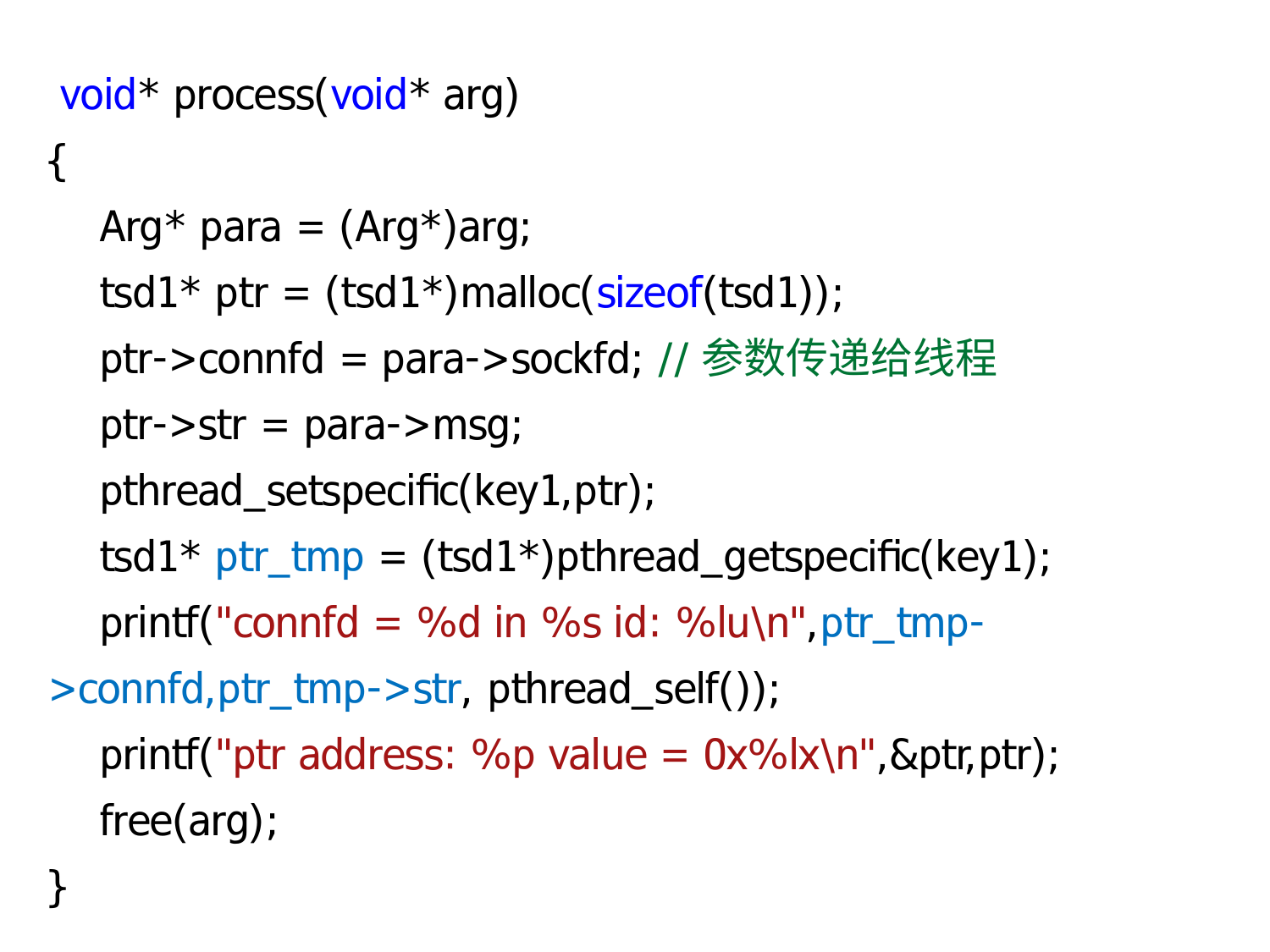

void* process(void* arg)
{
    Arg* para = (Arg*)arg;
    tsd1* ptr = (tsd1*)malloc(sizeof(tsd1));
    ptr->connfd = para->sockfd; //参数传递给线程
    ptr->str = para->msg;
    pthread_setspecific(key1,ptr);
    tsd1* ptr_tmp = (tsd1*)pthread_getspecific(key1);
    printf("connfd = %d in %s id: %lu\n",ptr_tmp->connfd,ptr_tmp->str, pthread_self());
    printf("ptr address: %p value = 0x%lx\n",&ptr,ptr);
    free(arg);
}